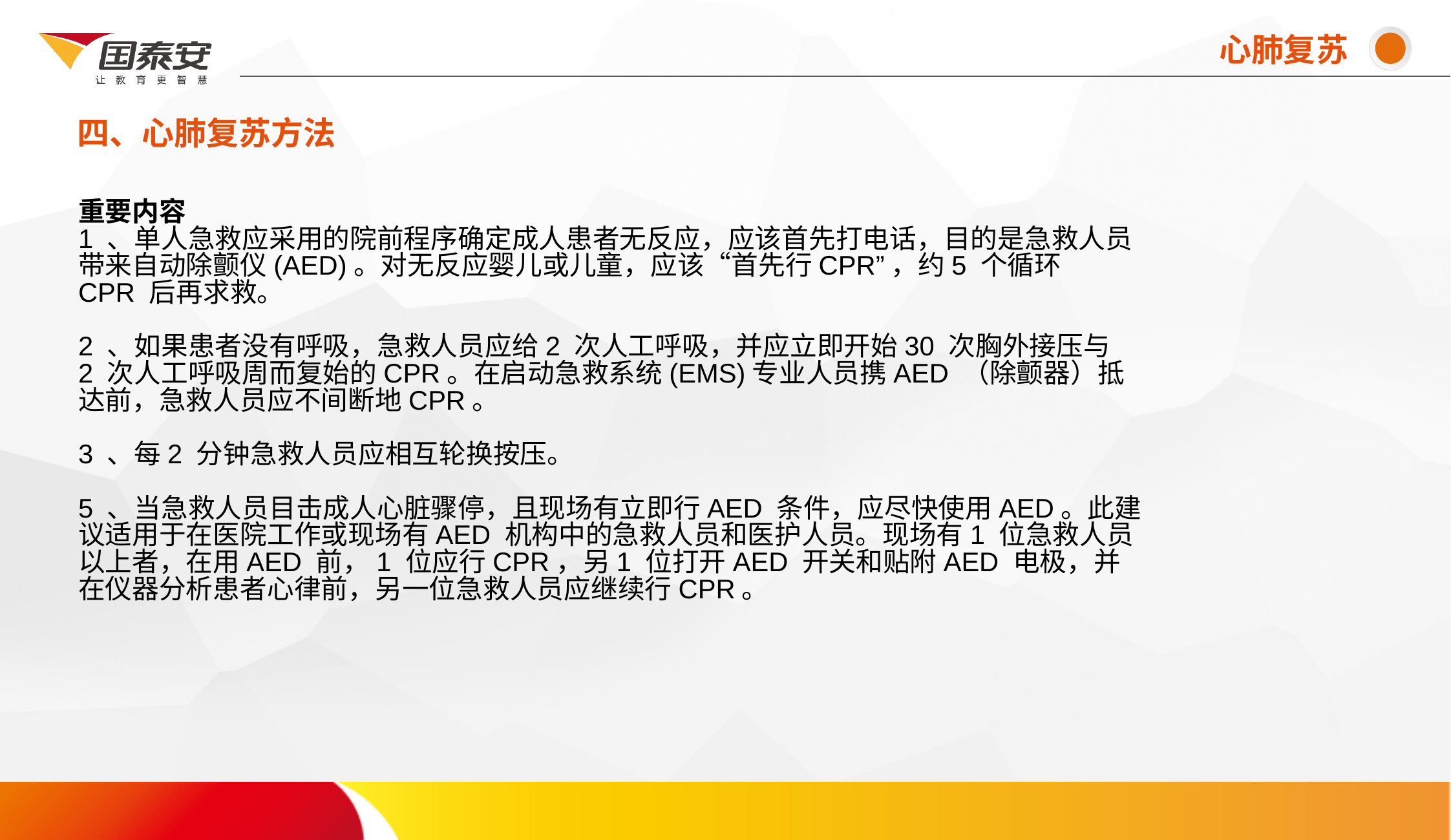

心肺复苏
四、心肺复苏方法
# 重要内容 1 、单人急救应采用的院前程序确定成人患者无反应，应该首先打电话，目的是急救人员带来自动除颤仪(AED)。对无反应婴儿或儿童，应该“首先行CPR”，约5 个循环CPR 后再求救。 2 、如果患者没有呼吸，急救人员应给2 次人工呼吸，并应立即开始30 次胸外接压与2 次人工呼吸周而复始的CPR。在启动急救系统(EMS)专业人员携AED （除颤器）抵达前，急救人员应不间断地CPR。 3 、每2 分钟急救人员应相互轮换按压。 5 、当急救人员目击成人心脏骤停，且现场有立即行AED 条件，应尽快使用AED。此建议适用于在医院工作或现场有AED 机构中的急救人员和医护人员。现场有1 位急救人员以上者，在用AED 前，1 位应行CPR，另1 位打开AED 开关和贴附AED 电极，并在仪器分析患者心律前，另一位急救人员应继续行CPR。